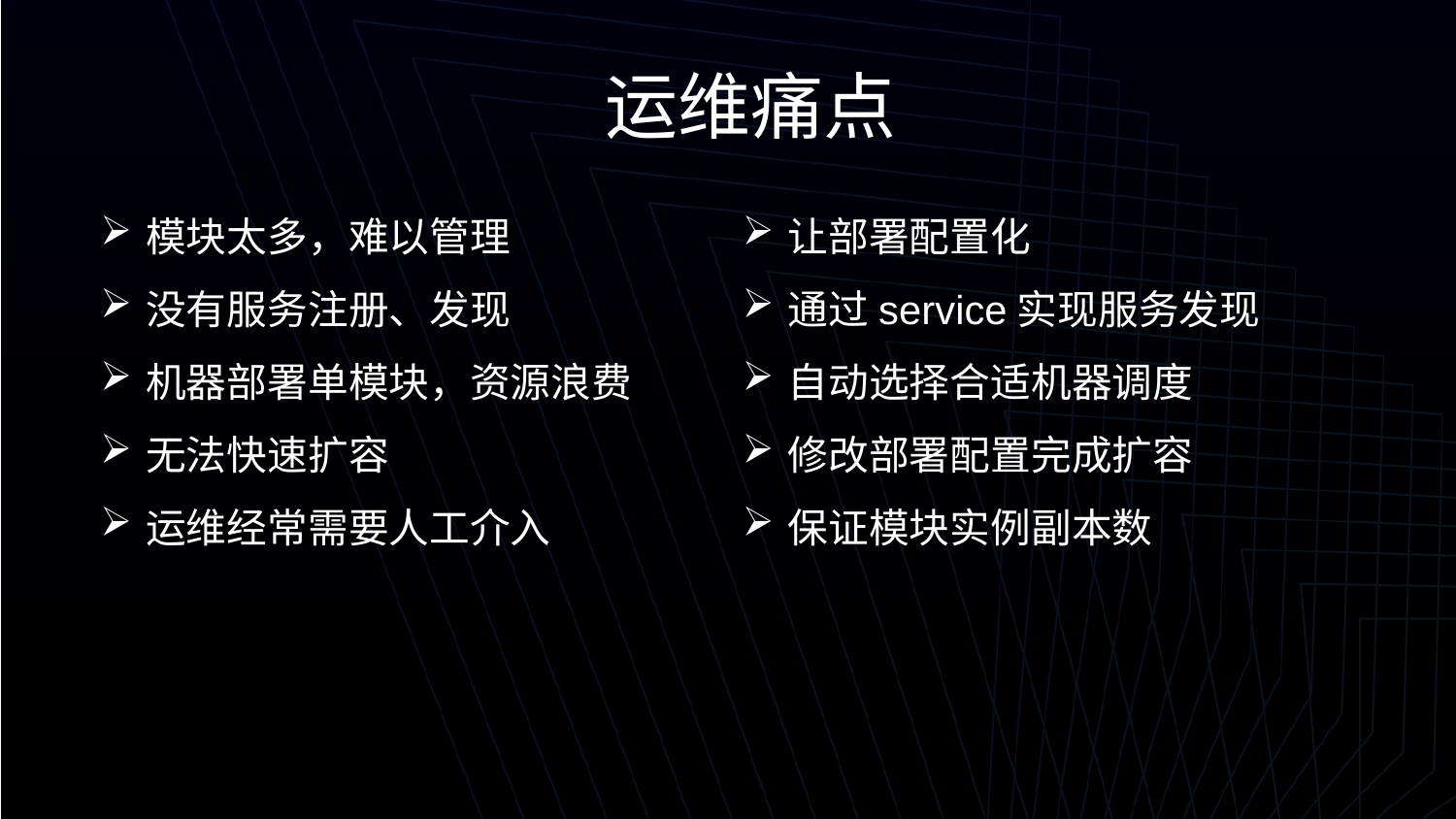

运维痛点
模块太多，难以管理
没有服务注册、发现
机器部署单模块，资源浪费
无法快速扩容
运维经常需要人工介入
让部署配置化
通过service实现服务发现
自动选择合适机器调度
修改部署配置完成扩容
保证模块实例副本数